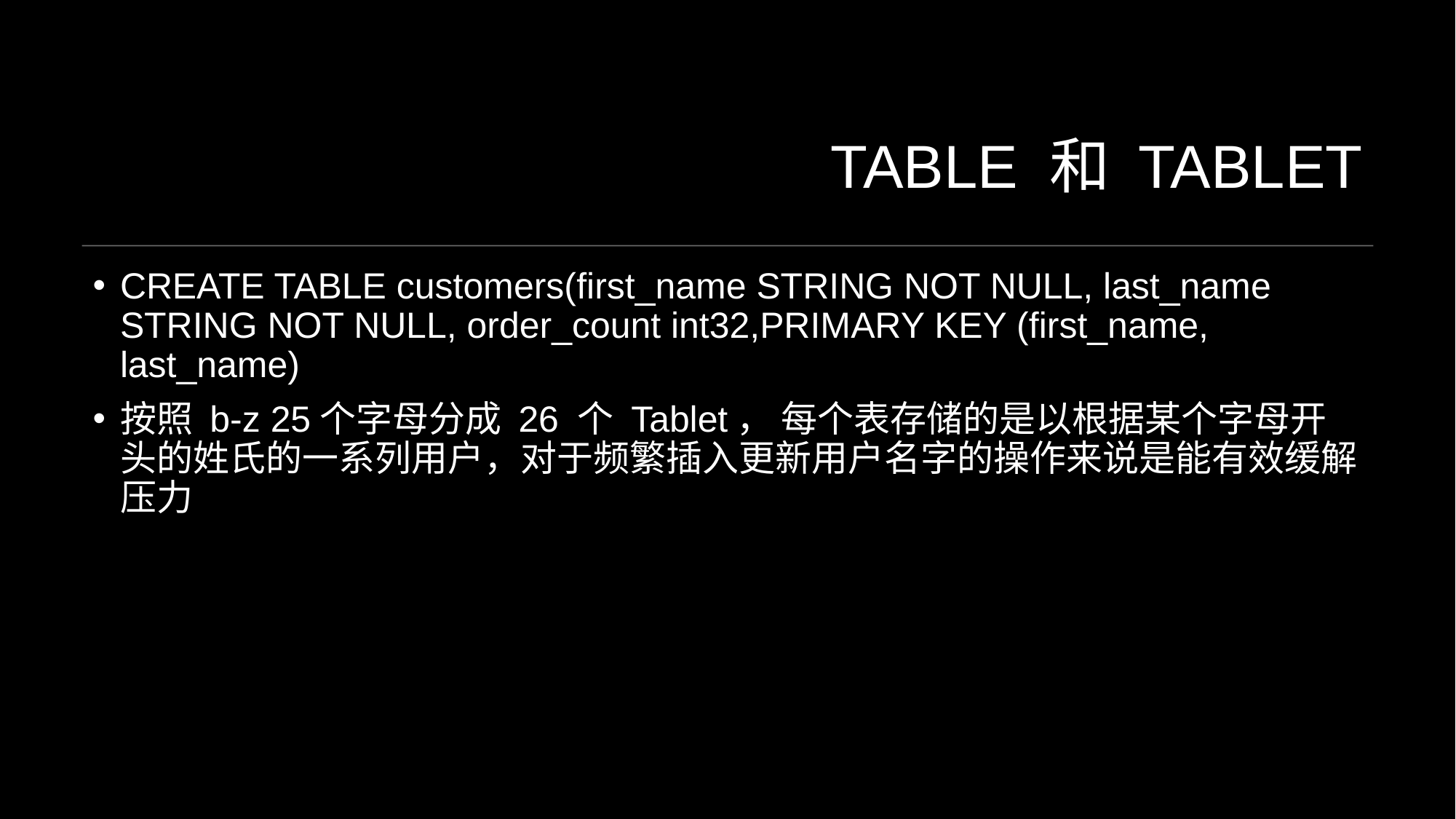

# Table 和 TableT
CREATE TABLE customers(first_name STRING NOT NULL, last_name STRING NOT NULL, order_count int32,PRIMARY KEY (first_name, last_name)
按照 b-z 25个字母分成 26 个 Tablet， 每个表存储的是以根据某个字母开头的姓氏的一系列用户，对于频繁插入更新用户名字的操作来说是能有效缓解压力